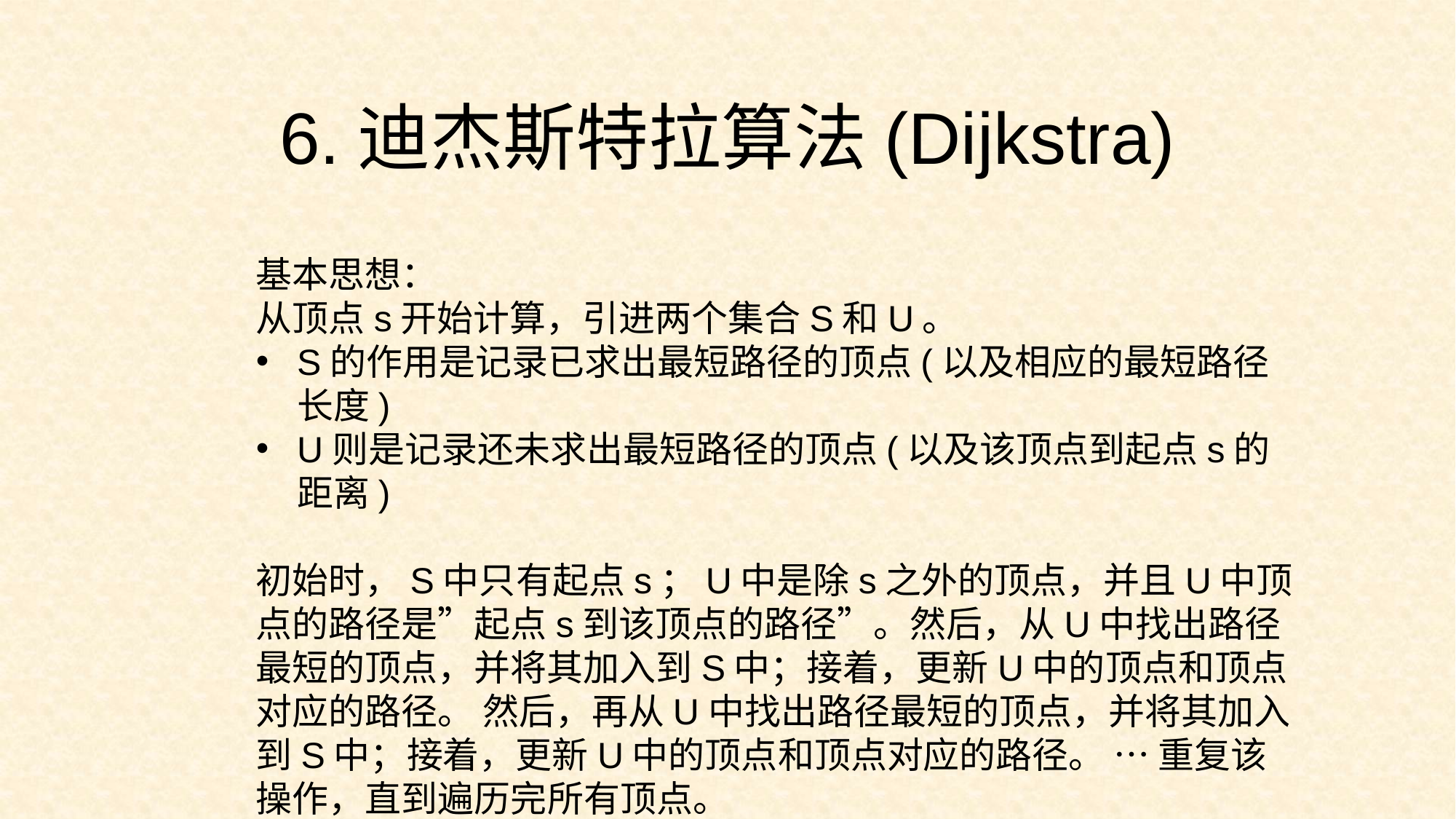

6.迪杰斯特拉算法(Dijkstra)
基本思想：
从顶点s开始计算，引进两个集合S和U。
S的作用是记录已求出最短路径的顶点(以及相应的最短路径长度)
U则是记录还未求出最短路径的顶点(以及该顶点到起点s的距离)

初始时，S中只有起点s；U中是除s之外的顶点，并且U中顶点的路径是”起点s到该顶点的路径”。然后，从U中找出路径最短的顶点，并将其加入到S中；接着，更新U中的顶点和顶点对应的路径。 然后，再从U中找出路径最短的顶点，并将其加入到S中；接着，更新U中的顶点和顶点对应的路径。 … 重复该操作，直到遍历完所有顶点。